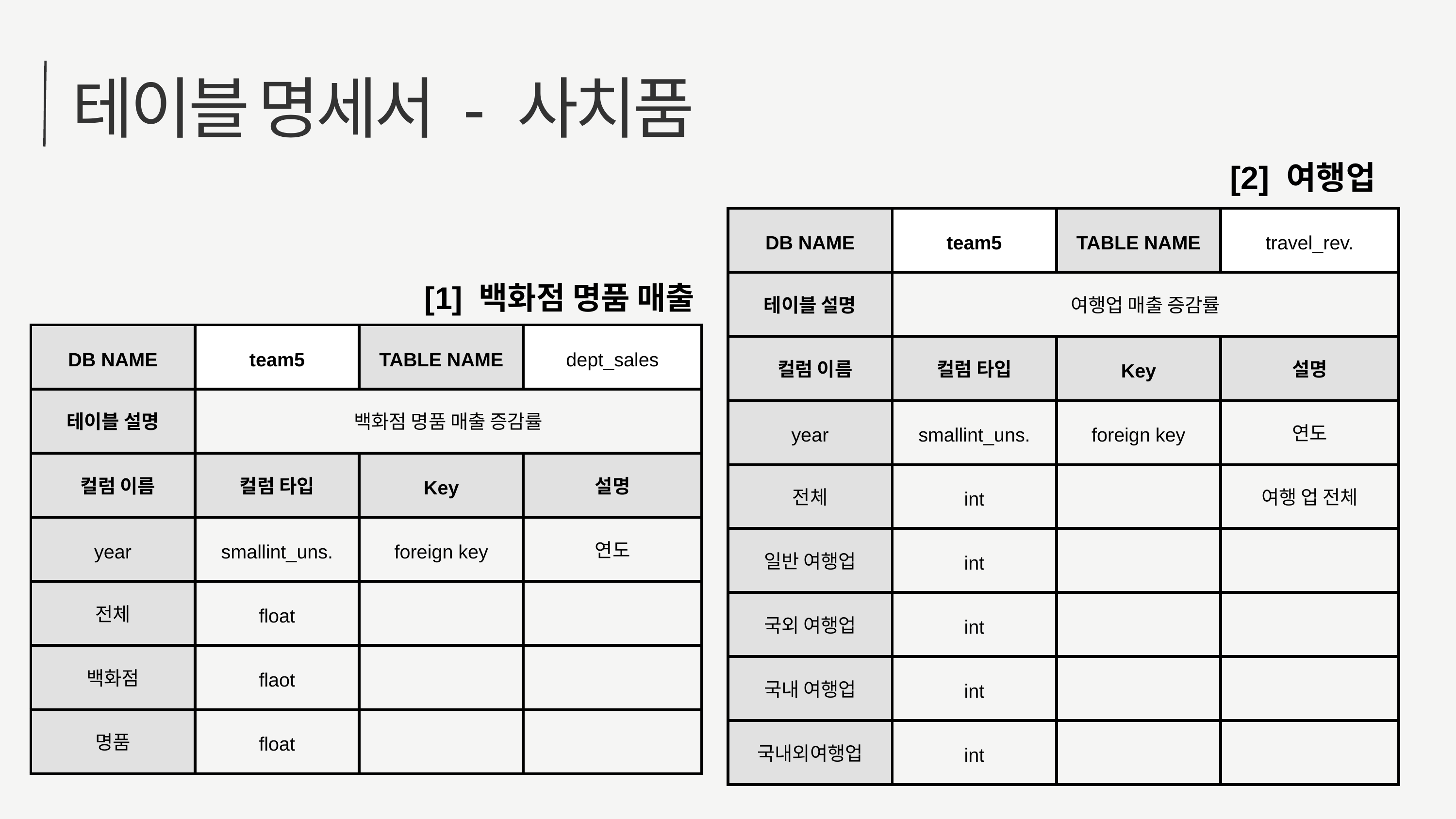

테이블 명세서 - 사치품
[2] 여행업
| DB NAME | team5 | TABLE NAME | travel\_rev. |
| --- | --- | --- | --- |
| 테이블 설명 | 여행업 매출 증감률 | 여행업 매출 증감률 | 여행업 매출 증감률 |
| 컬럼 이름 | 컬럼 타입 | Key | 설명 |
| year | smallint\_uns. | foreign key | 연도 |
| 전체 | int |  | 여행 업 전체 |
| 일반 여행업 | int |  |  |
| 국외 여행업 | int |  |  |
| 국내 여행업 | int |  |  |
| 국내외여행업 | int |  |  |
[1] 백화점 명품 매출
| DB NAME | team5 | TABLE NAME | dept\_sales |
| --- | --- | --- | --- |
| 테이블 설명 | 백화점 명품 매출 증감률 | 백화점 명품 매출 증감률 | 백화점 명품 매출 증감률 |
| 컬럼 이름 | 컬럼 타입 | Key | 설명 |
| year | smallint\_uns. | foreign key | 연도 |
| 전체 | float |  |  |
| 백화점 | flaot |  |  |
| 명품 | float |  |  |